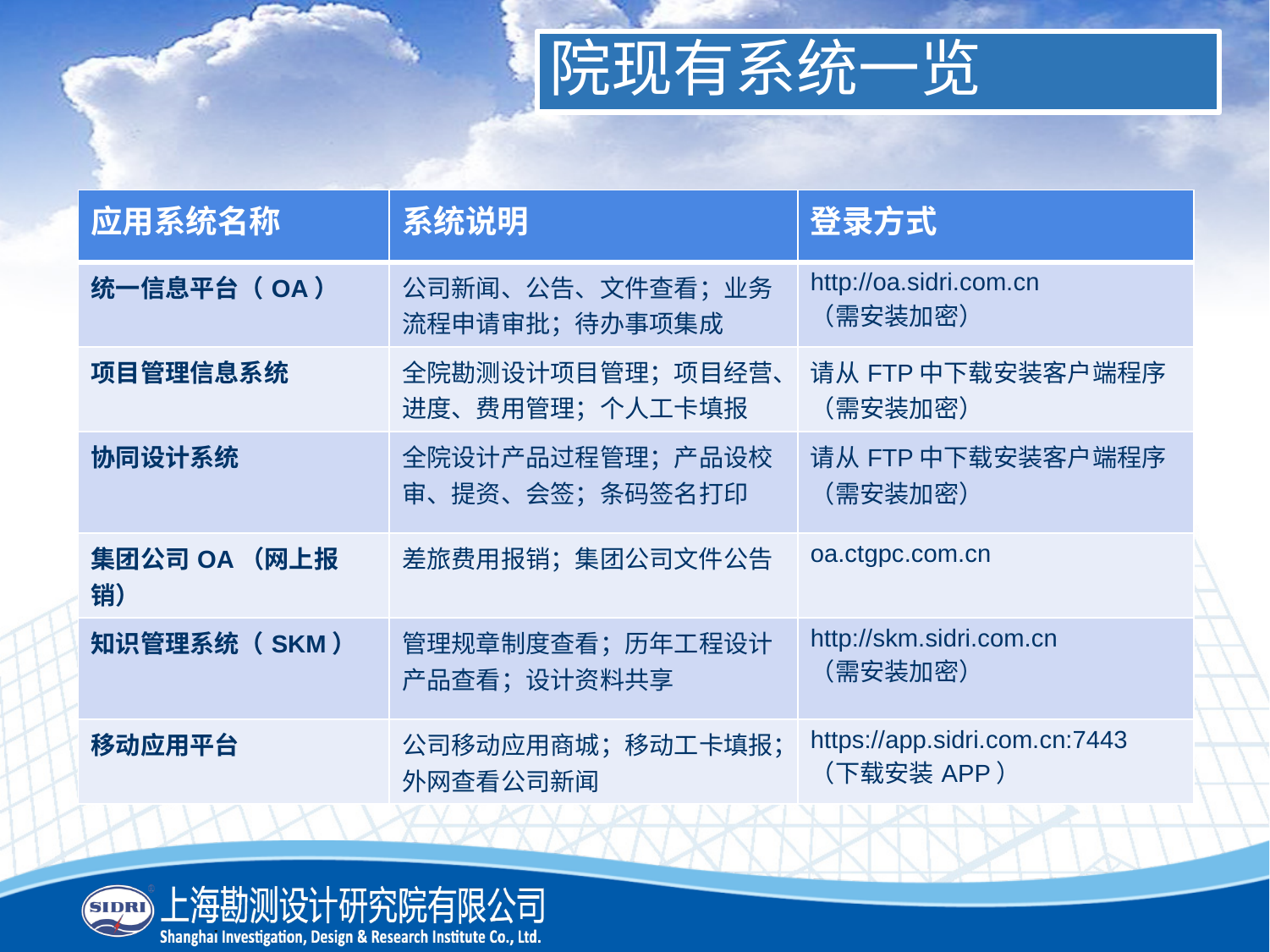

院现有系统一览
| 应用系统名称 | 系统说明 | 登录方式 |
| --- | --- | --- |
| 统一信息平台（OA） | 公司新闻、公告、文件查看；业务流程申请审批；待办事项集成 | http://oa.sidri.com.cn （需安装加密） |
| 项目管理信息系统 | 全院勘测设计项目管理；项目经营、进度、费用管理；个人工卡填报 | 请从FTP中下载安装客户端程序 （需安装加密） |
| 协同设计系统 | 全院设计产品过程管理；产品设校审、提资、会签；条码签名打印 | 请从FTP中下载安装客户端程序 （需安装加密） |
| 集团公司OA（网上报销） | 差旅费用报销；集团公司文件公告 | oa.ctgpc.com.cn |
| 知识管理系统（SKM） | 管理规章制度查看；历年工程设计产品查看；设计资料共享 | http://skm.sidri.com.cn （需安装加密） |
| 移动应用平台 | 公司移动应用商城；移动工卡填报；外网查看公司新闻 | https://app.sidri.com.cn:7443 （下载安装APP） |